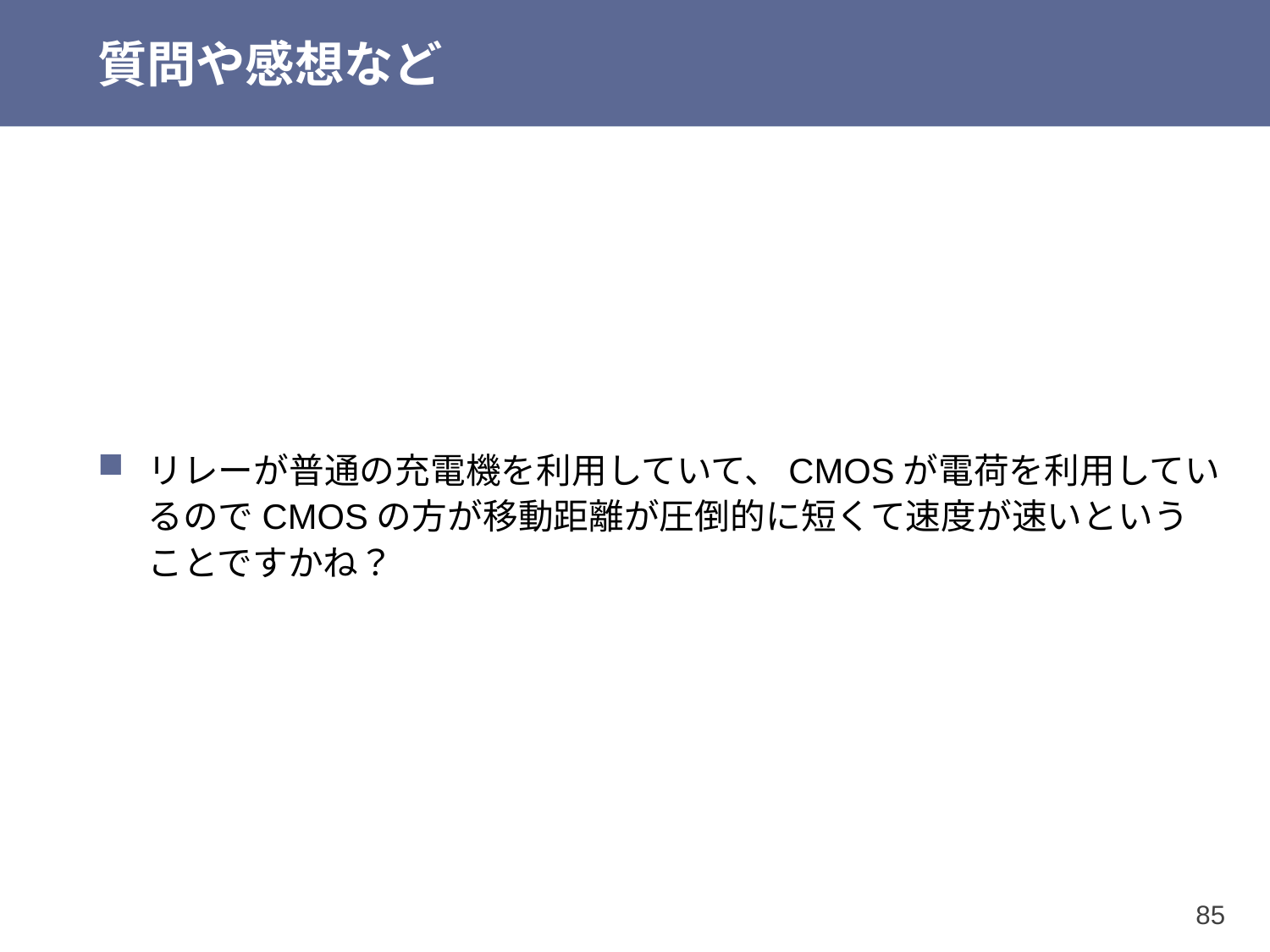

# 質問や感想など
リレーが普通の充電機を利用していて、CMOSが電荷を利用しているのでCMOSの方が移動距離が圧倒的に短くて速度が速いということですかね？